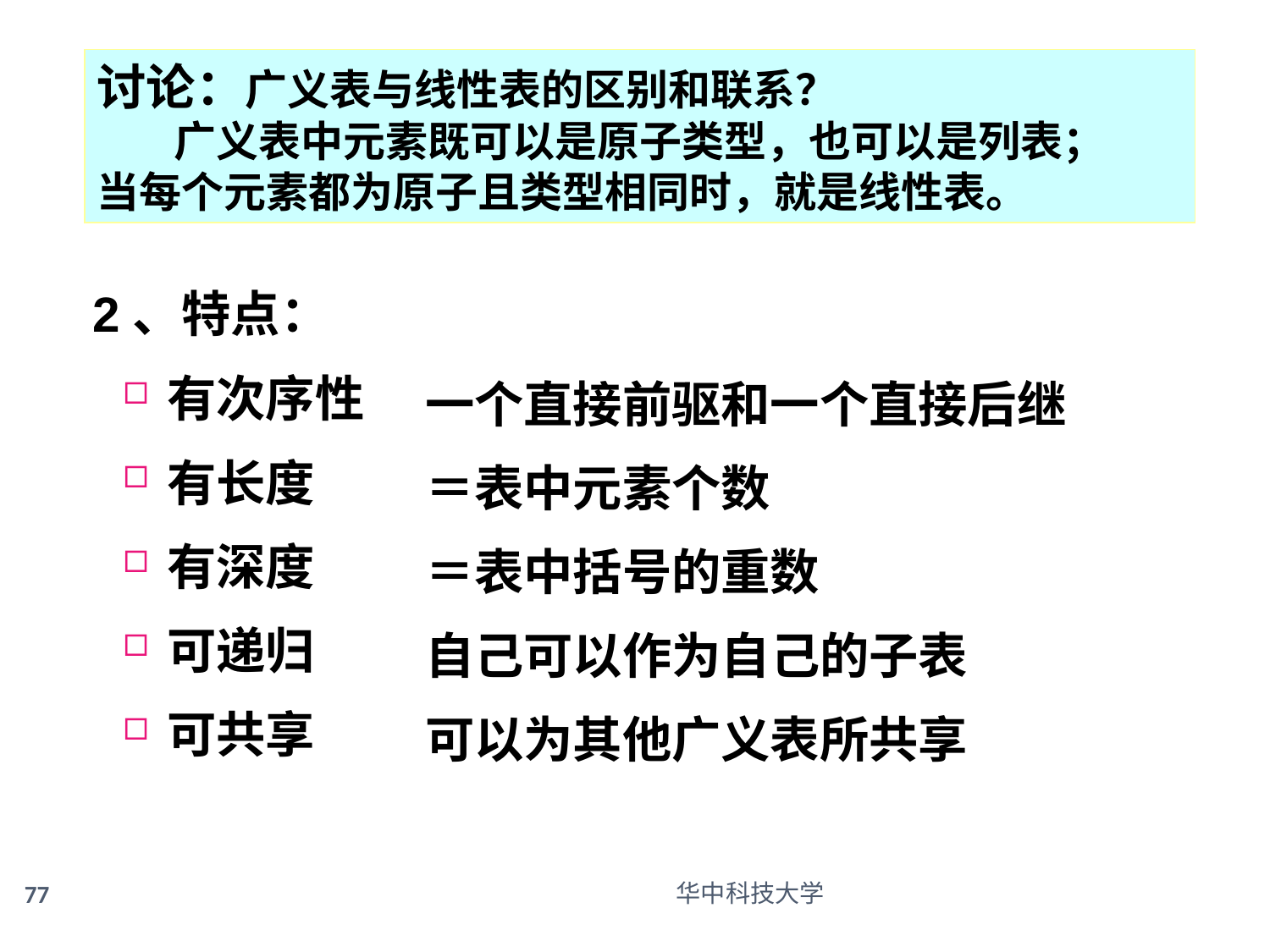

讨论：广义表与线性表的区别和联系？
       广义表中元素既可以是原子类型，也可以是列表；
当每个元素都为原子且类型相同时，就是线性表。
2、特点：
有次序性
有长度
有深度
可递归
可共享
一个直接前驱和一个直接后继
＝表中元素个数
＝表中括号的重数
自己可以作为自己的子表
可以为其他广义表所共享
77
华中科技大学